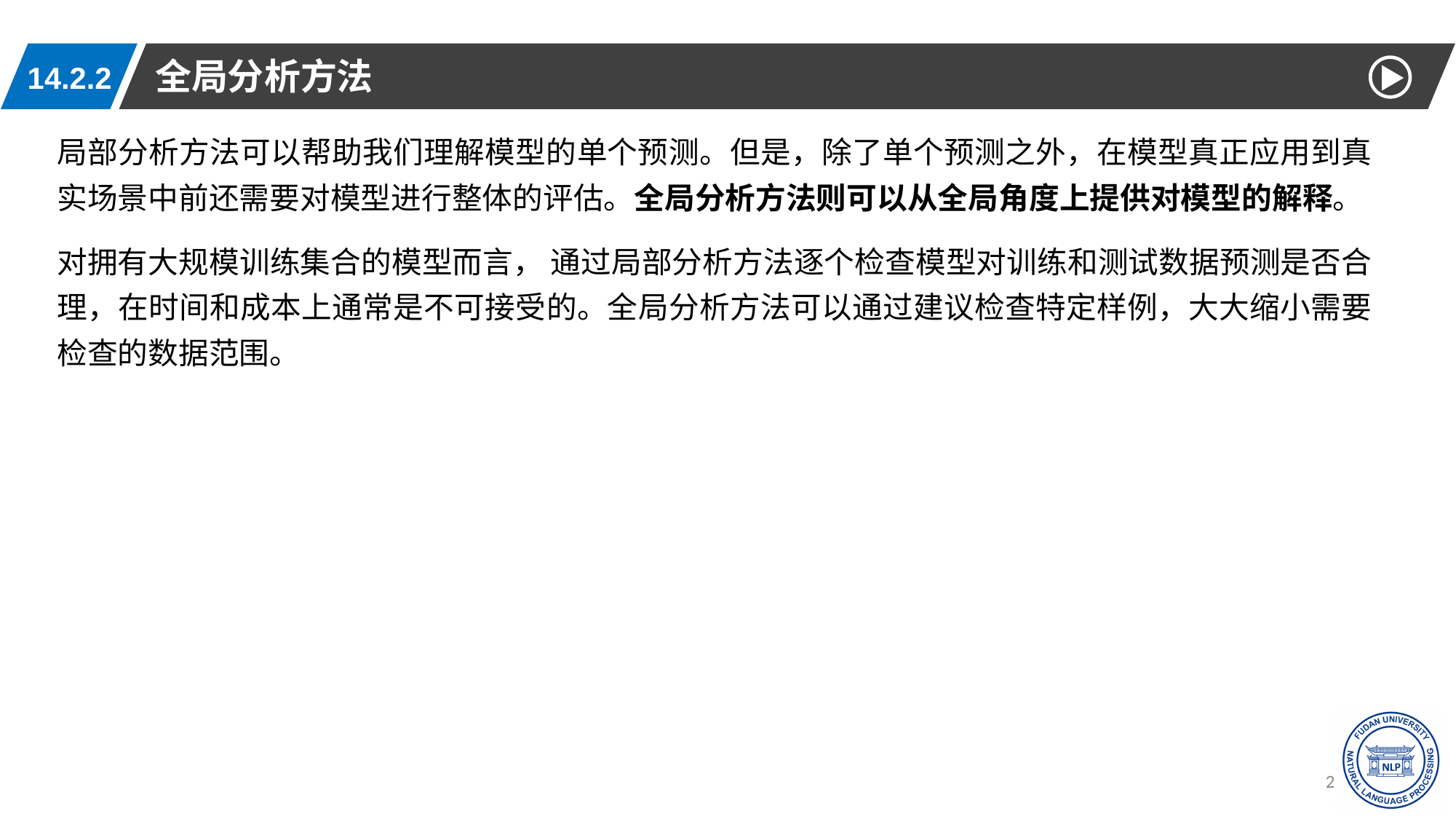

全局分析方法
14.2.2

局部分析方法可以帮助我们理解模型的单个预测。但是，除了单个预测之外，在模型真正应用到真实场景中前还需要对模型进行整体的评估。全局分析方法则可以从全局角度上提供对模型的解释。
对拥有大规模训练集合的模型而言， 通过局部分析方法逐个检查模型对训练和测试数据预测是否合理，在时间和成本上通常是不可接受的。全局分析方法可以通过建议检查特定样例，大大缩小需要检查的数据范围。
28